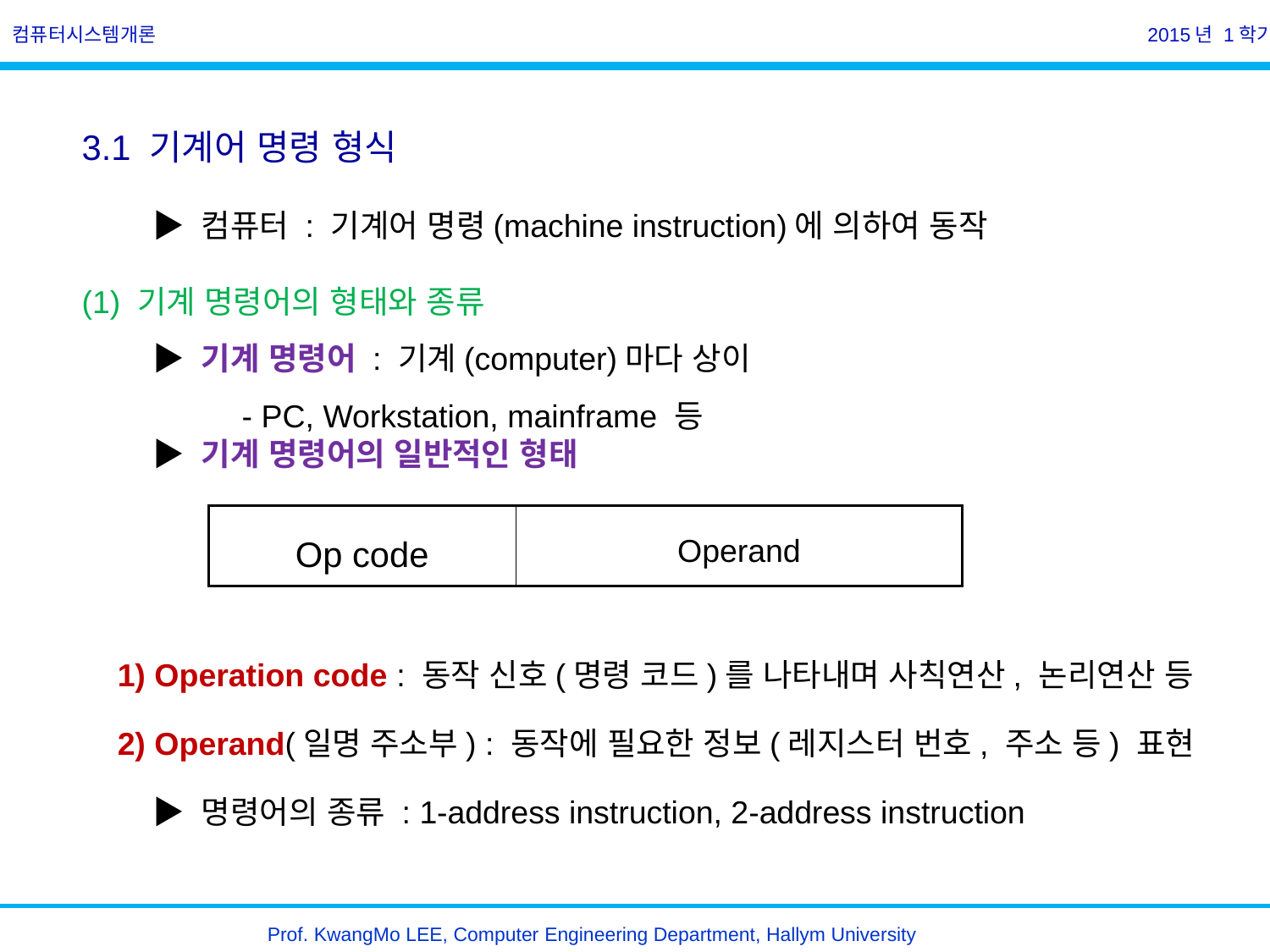

컴퓨터시스템개론
2015년 1학기
3.1 기계어 명령 형식

        ▶ 컴퓨터 : 기계어 명령(machine instruction)에 의하여 동작

(1) 기계 명령어의 형태와 종류
        ▶ 기계 명령어 : 기계(computer)마다 상이
                  - PC, Workstation, mainframe 등
        ▶ 기계 명령어의 일반적인 형태

    1) Operation code : 동작 신호(명령 코드)를 나타내며 사칙연산, 논리연산 등
    2) Operand(일명 주소부) : 동작에 필요한 정보(레지스터 번호, 주소 등) 표현
        ▶ 명령어의 종류 : 1-address instruction, 2-address instruction
| Op code | Operand |
| --- | --- |
Prof. KwangMo LEE, Computer Engineering Department, Hallym University